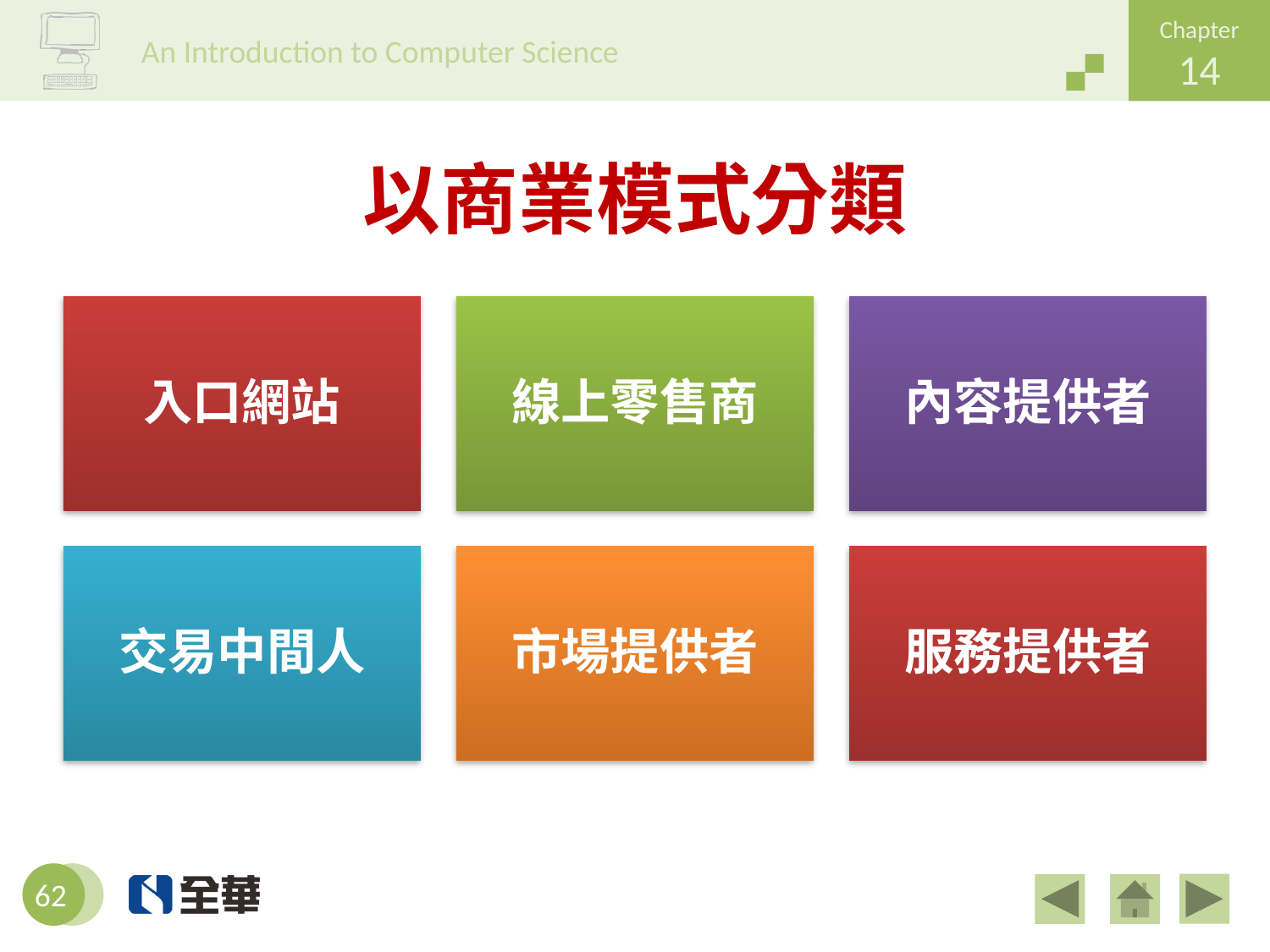

# 以商業模式分類
入口網站
線上零售商
內容提供者
交易中間人
市場提供者
服務提供者